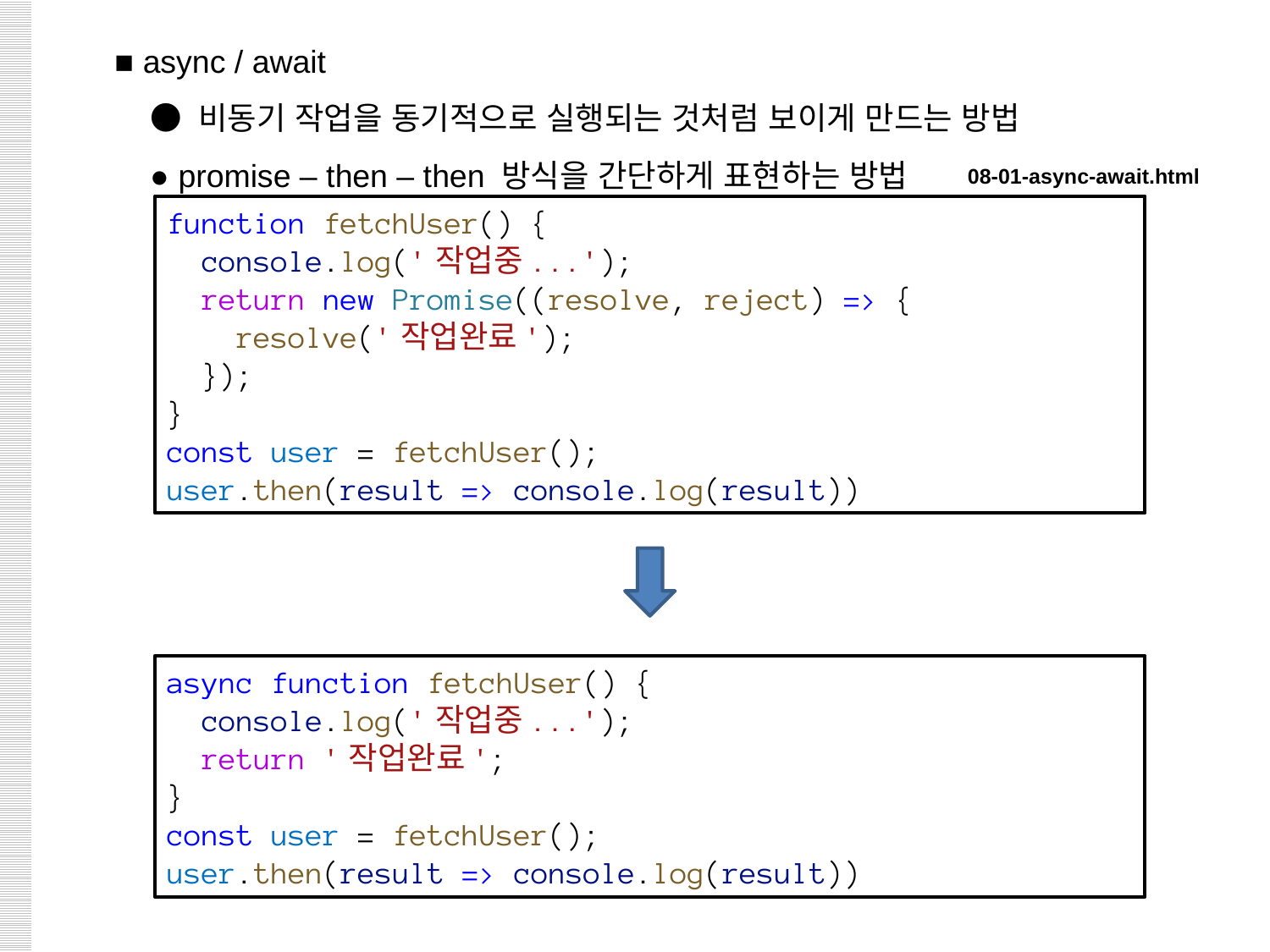

■ async / await
    ● 비동기 작업을 동기적으로 실행되는 것처럼 보이게 만드는 방법
    ● promise – then – then 방식을 간단하게 표현하는 방법
08-01-async-await.html
function fetchUser() {
  console.log('작업중...');
  return new Promise((resolve, reject) => {
    resolve('작업완료');
  });
}
const user = fetchUser();
user.then(result => console.log(result))

async function fetchUser() {
  console.log('작업중...');
  return '작업완료';
}
const user = fetchUser();
user.then(result => console.log(result))